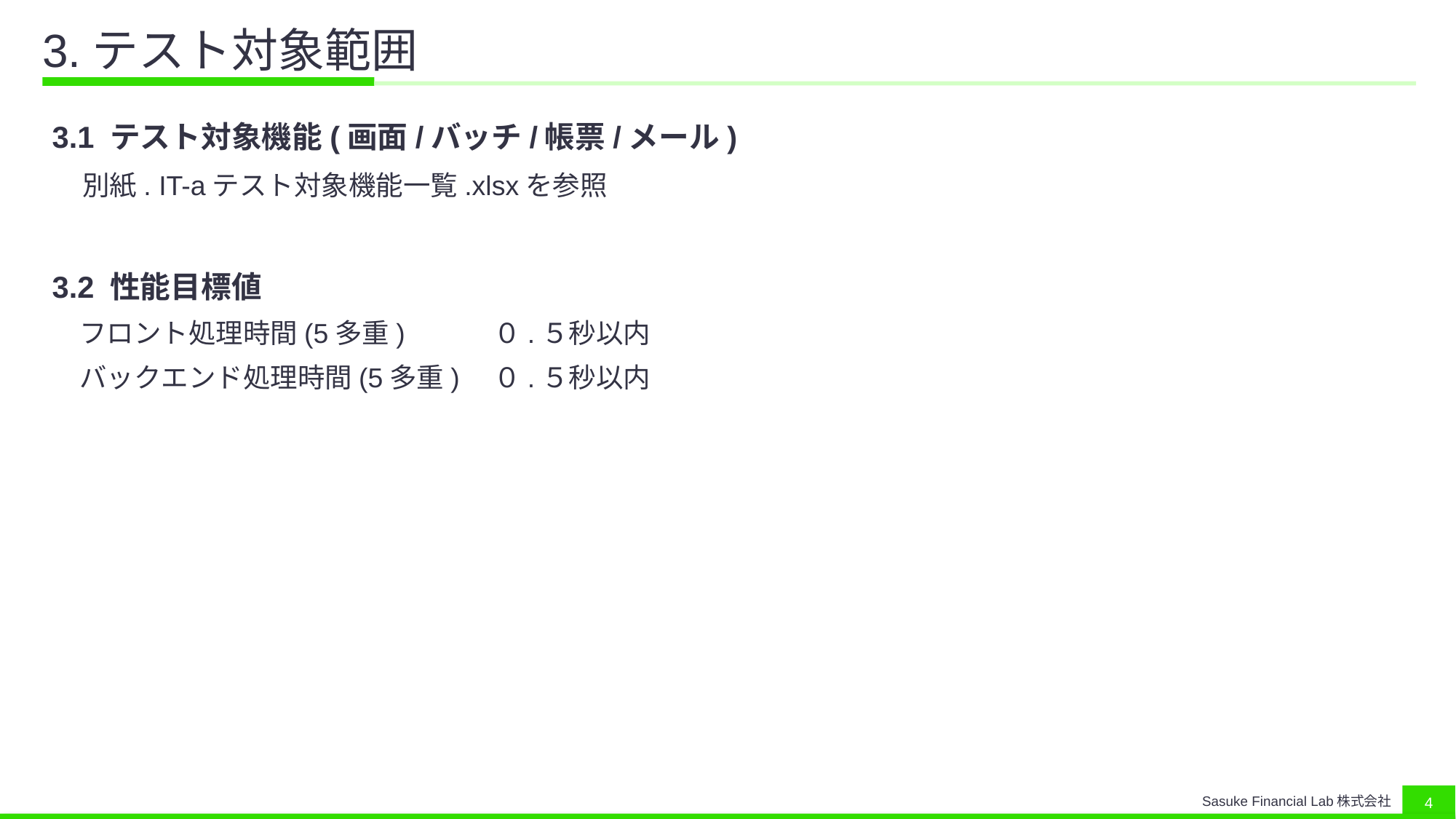

# 3.テスト対象範囲
3.1 テスト対象機能(画面/バッチ/帳票/メール)
　別紙. IT-aテスト対象機能一覧.xlsxを参照

3.2 性能目標値
　フロント処理時間(5多重)　　　０.５秒以内
　バックエンド処理時間(5多重)　０.５秒以内

4
Sasuke Financial Lab株式会社